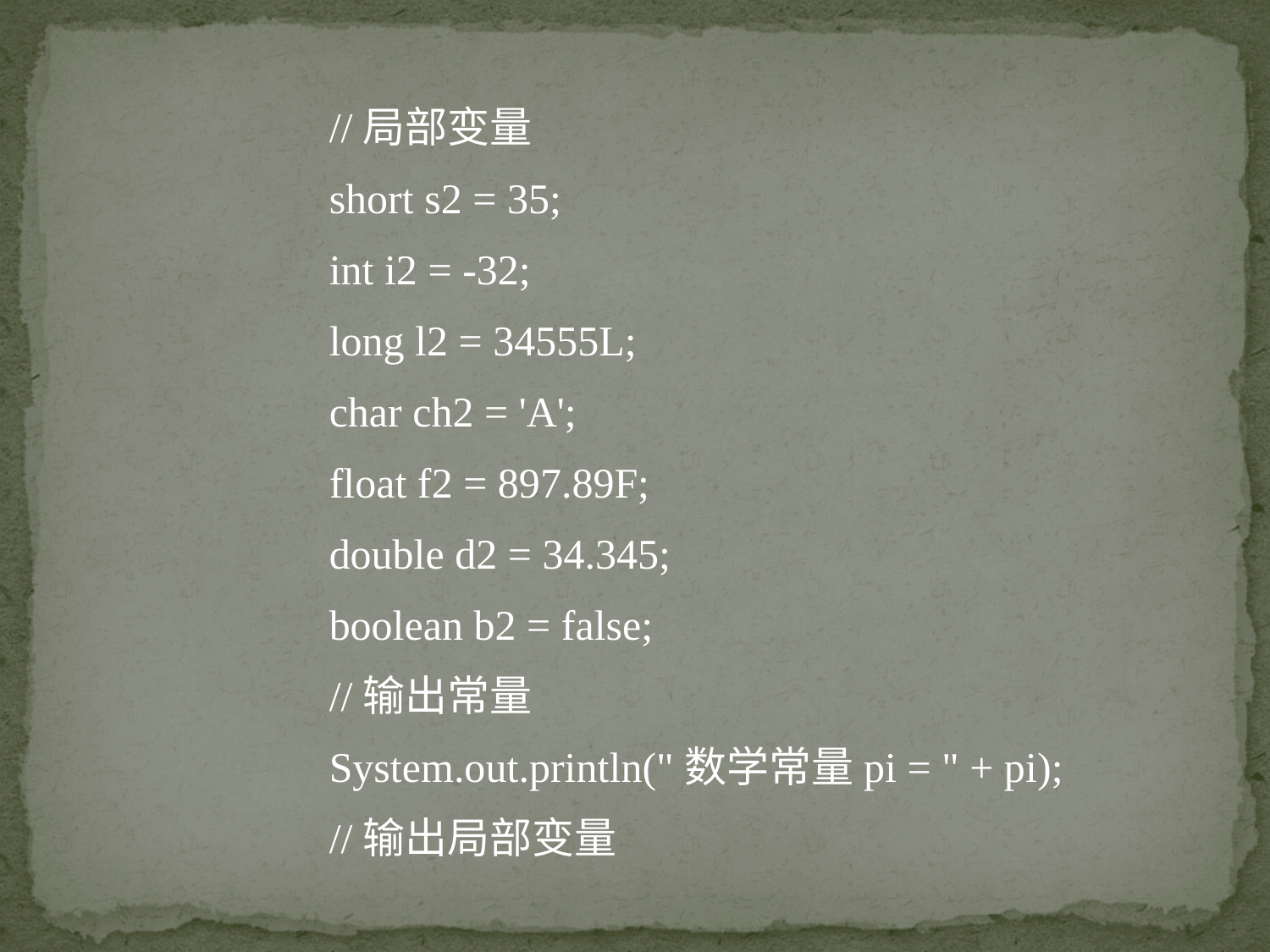

//局部变量
		short s2 = 35;
		int i2 = -32;
		long l2 = 34555L;
		char ch2 = 'A';
		float f2 = 897.89F;
		double d2 = 34.345;
		boolean b2 = false;
		//输出常量
		System.out.println("数学常量pi = " + pi);
        		//输出局部变量